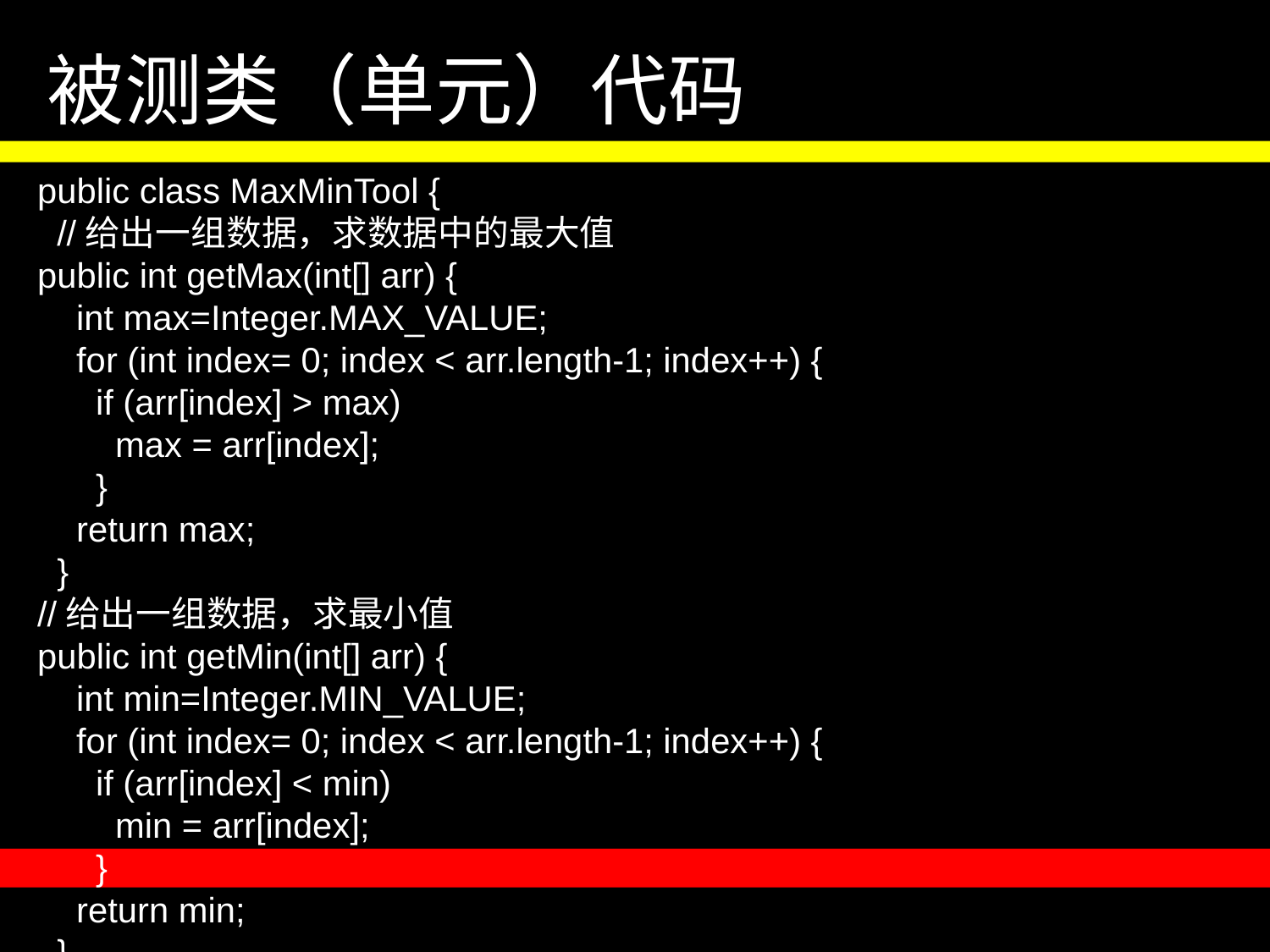

被测类（单元）代码
public class MaxMinTool {
  //给出一组数据，求数据中的最大值
public int getMax(int[] arr) {
    int max=Integer.MAX_VALUE;
    for (int index= 0; index < arr.length-1; index++) {
      if (arr[index] > max)
        max = arr[index];
      }
    return max;
  }
//给出一组数据，求最小值
public int getMin(int[] arr) {
    int min=Integer.MIN_VALUE;
    for (int index= 0; index < arr.length-1; index++) {
      if (arr[index] < min)
        min = arr[index];
      }
    return min;
  }
}